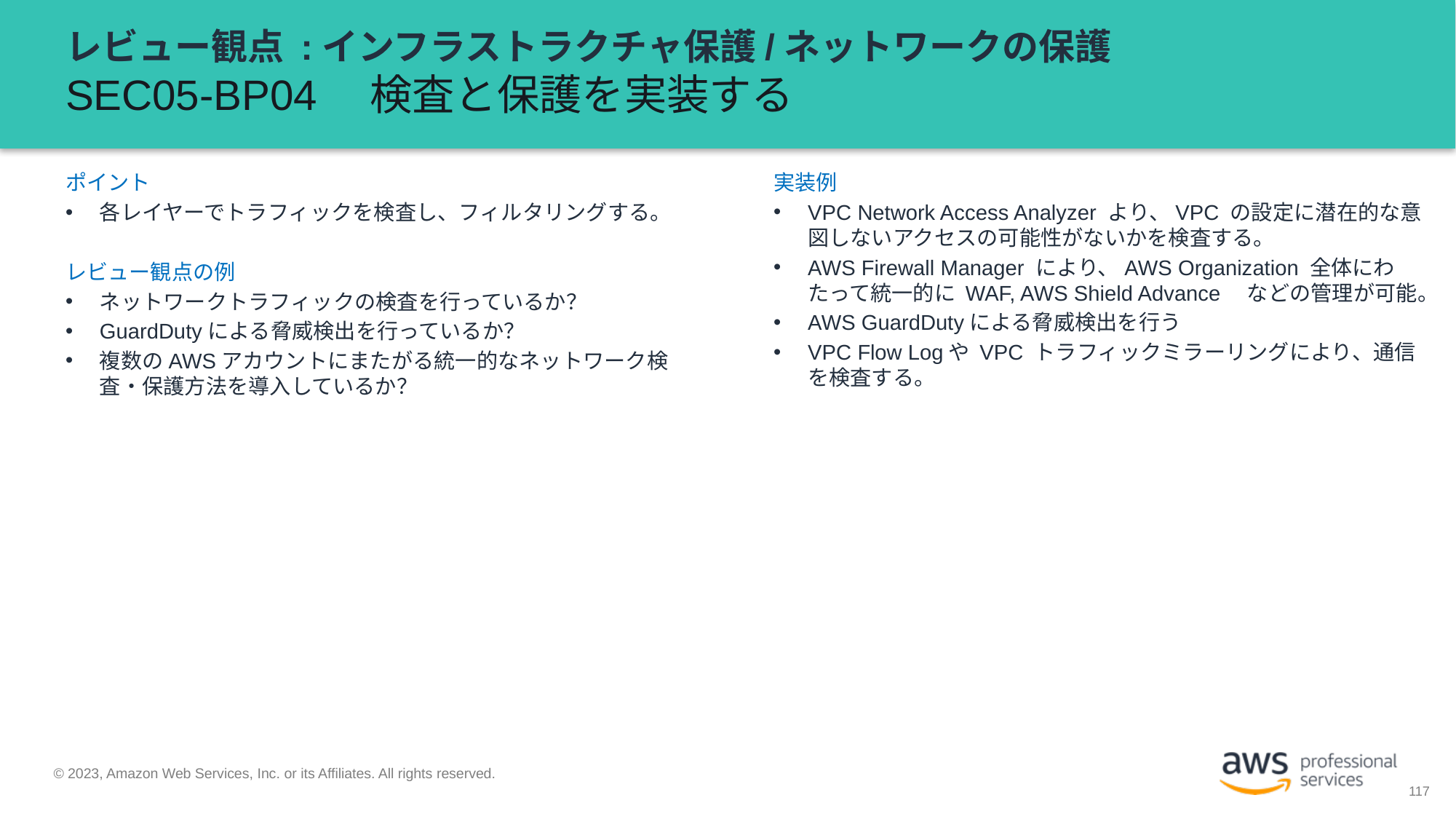

# レビュー観点 :インフラストラクチャ保護/ネットワークの保護 SEC05-BP04　検査と保護を実装する
実装例
VPC Network Access Analyzer より、VPC の設定に潜在的な意図しないアクセスの可能性がないかを検査する。
AWS Firewall Manager により、AWS Organization 全体にわたって統一的に WAF, AWS Shield Advance　などの管理が可能。
AWS GuardDutyによる脅威検出を行う
VPC Flow Logや VPC トラフィックミラーリングにより、通信を検査する。

ポイント
各レイヤーでトラフィックを検査し、フィルタリングする。

レビュー観点の例
ネットワークトラフィックの検査を行っているか？
GuardDutyによる脅威検出を行っているか？
複数のAWSアカウントにまたがる統一的なネットワーク検査・保護方法を導入しているか？